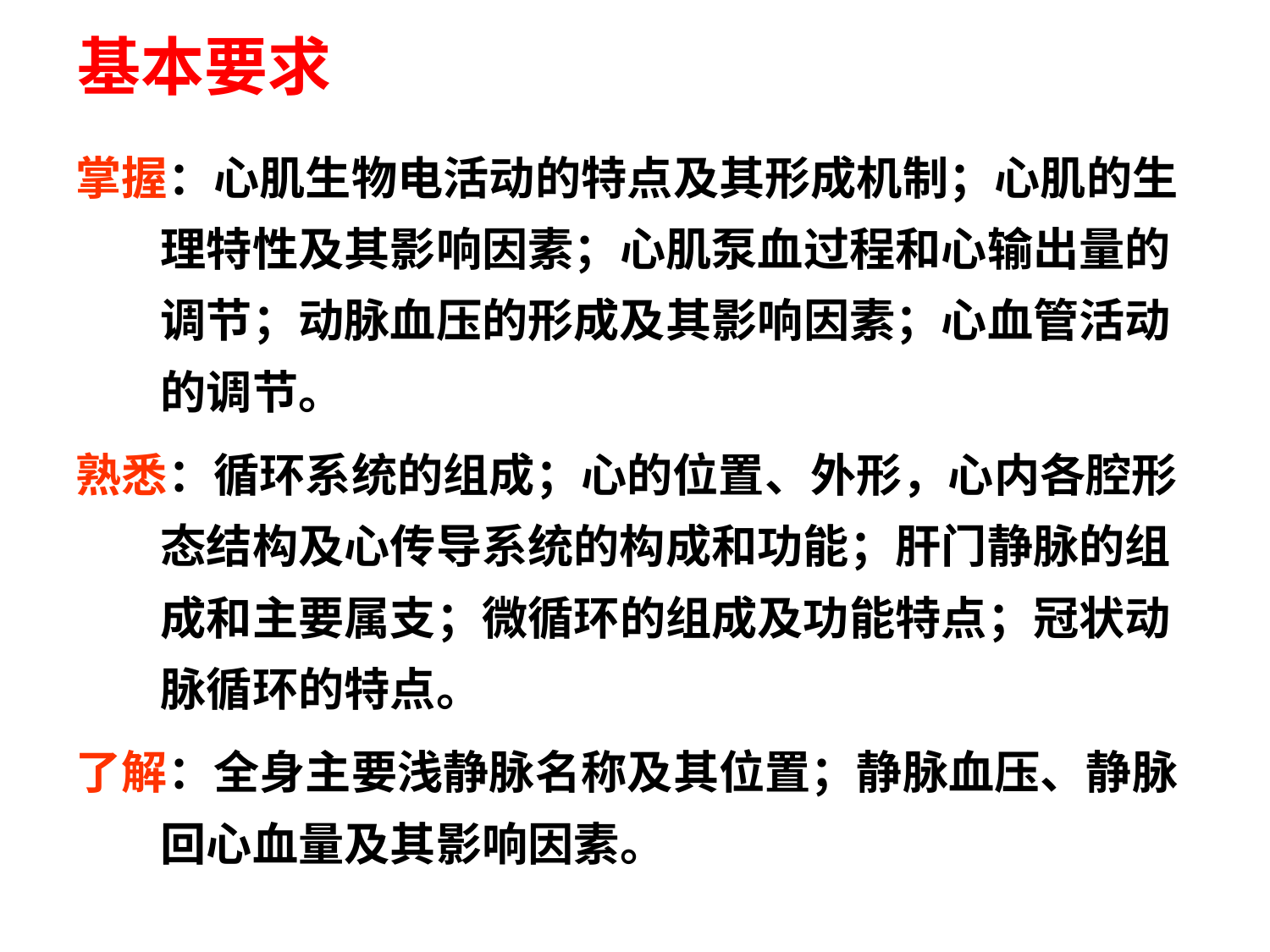

基本要求

掌握：心肌生物电活动的特点及其形成机制；心肌的生理特性及其影响因素；心肌泵血过程和心输出量的调节；动脉血压的形成及其影响因素；心血管活动的调节。
熟悉：循环系统的组成；心的位置、外形，心内各腔形态结构及心传导系统的构成和功能；肝门静脉的组成和主要属支；微循环的组成及功能特点；冠状动脉循环的特点。
了解：全身主要浅静脉名称及其位置；静脉血压、静脉回心血量及其影响因素。